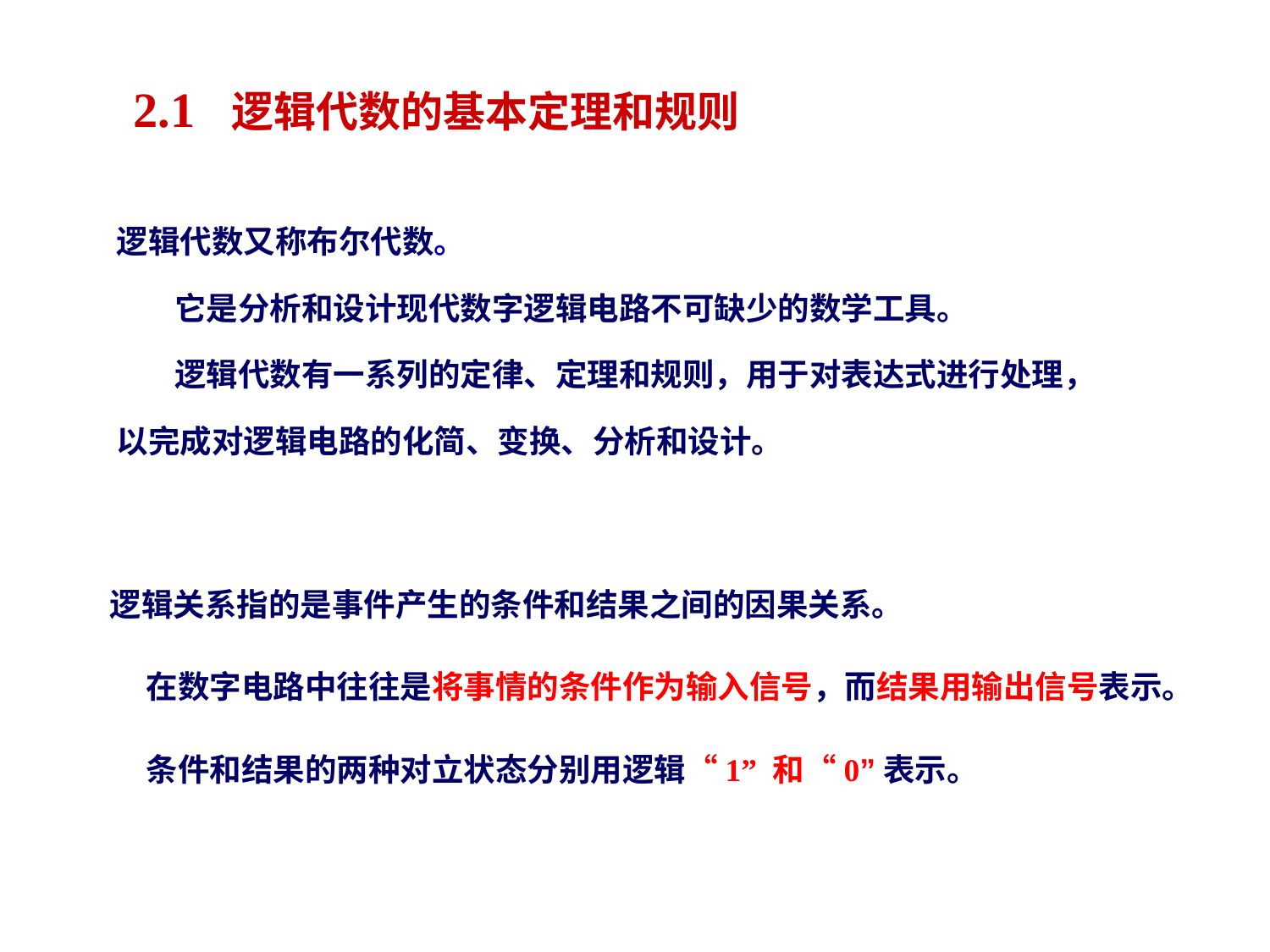

2.1  逻辑代数的基本定理和规则
逻辑代数又称布尔代数。
       它是分析和设计现代数字逻辑电路不可缺少的数学工具。
       逻辑代数有一系列的定律、定理和规则，用于对表达式进行处理，以完成对逻辑电路的化简、变换、分析和设计。
逻辑关系指的是事件产生的条件和结果之间的因果关系。
    在数字电路中往往是将事情的条件作为输入信号，而结果用输出信号表示。
    条件和结果的两种对立状态分别用逻辑“1” 和“0”表示。